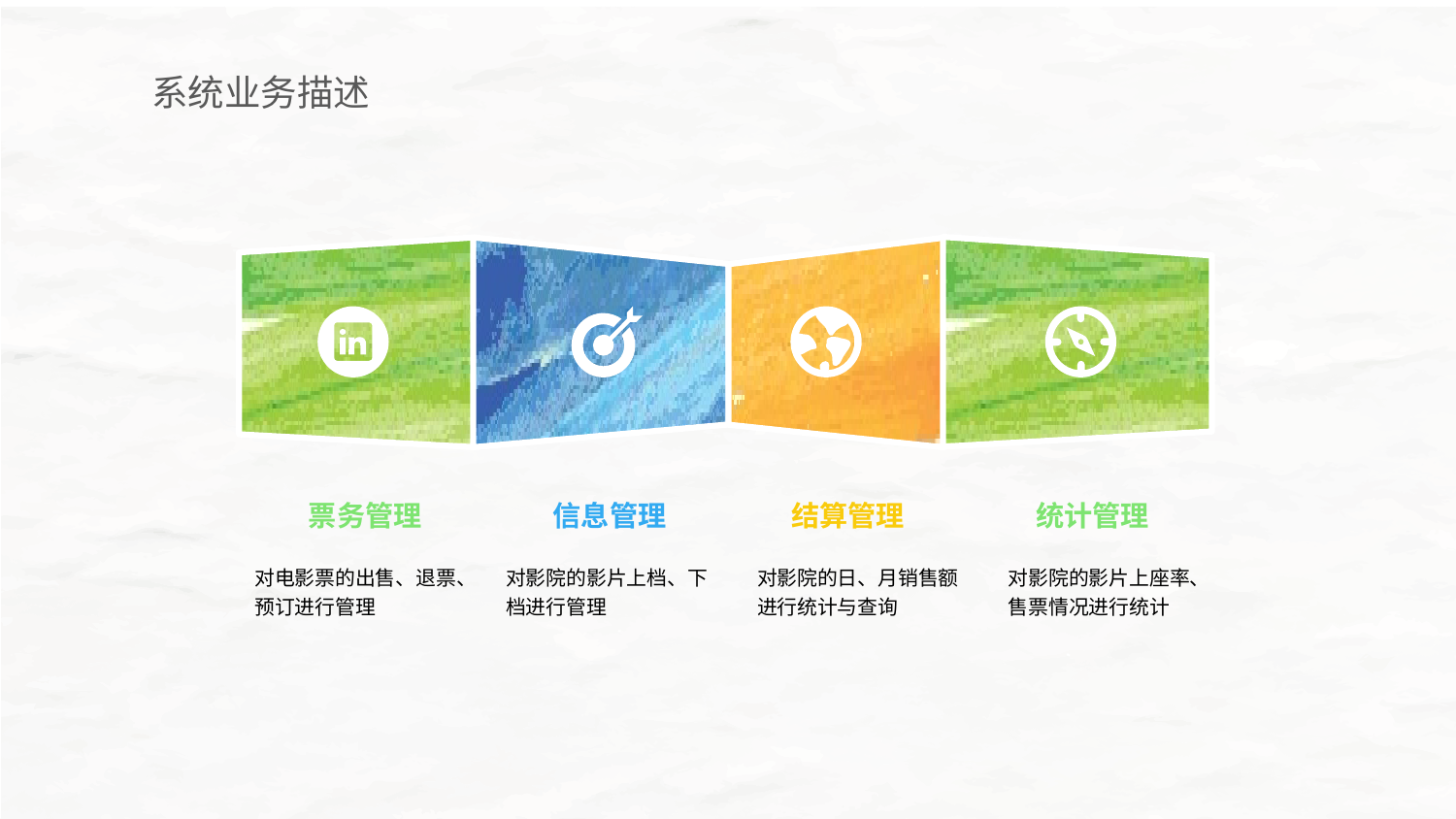

系统业务描述

   统计管理
对影院的影片上座率、售票情况进行统计
       票务管理
对电影票的出售、退票、预订进行管理
      信息管理
对影院的影片上档、下档进行管理
    结算管理
对影院的日、月销售额进行统计与查询